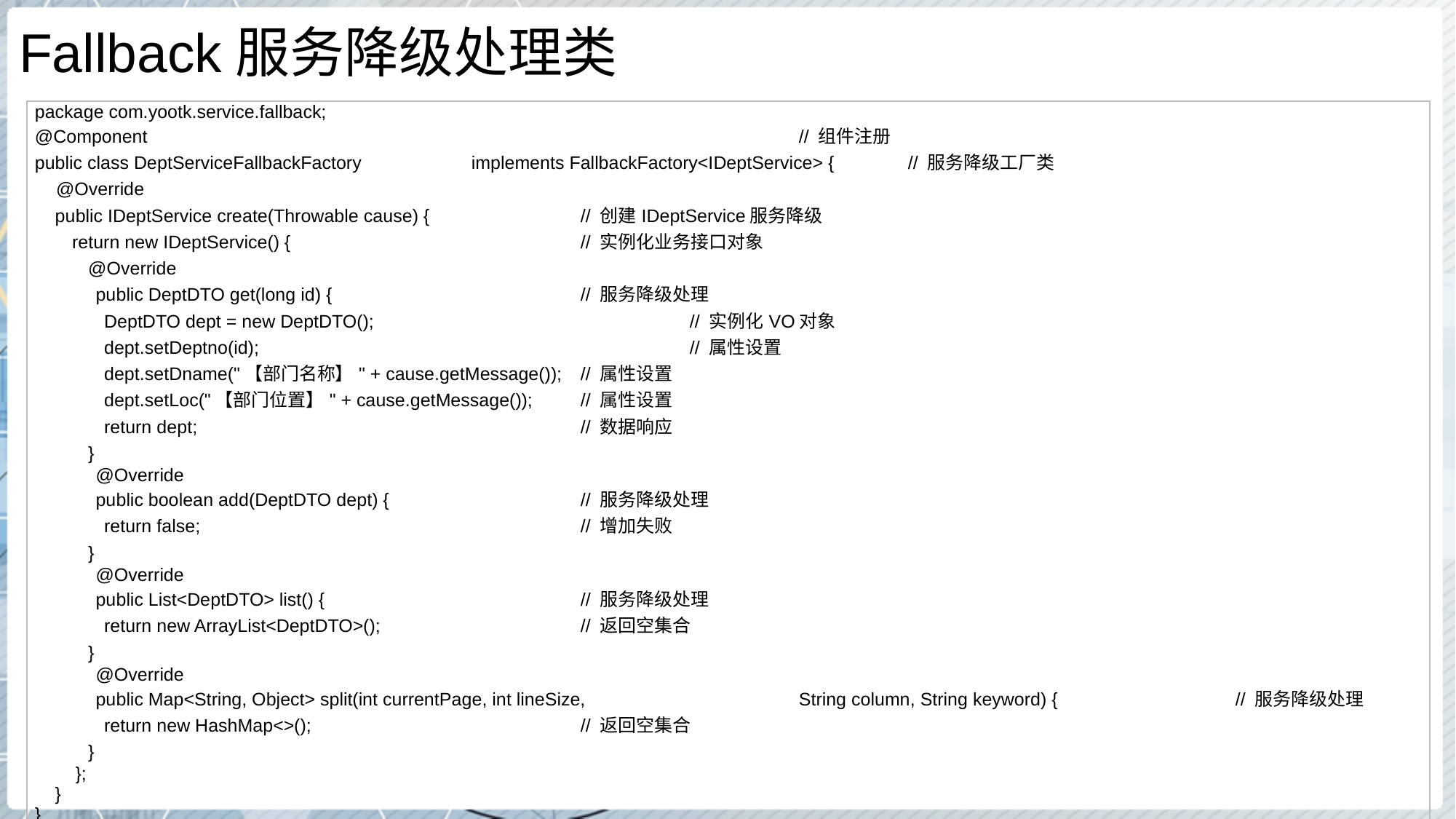

# Fallback服务降级处理类
| package com.yootk.service.fallback; @Component // 组件注册 public class DeptServiceFallbackFactory implements FallbackFactory<IDeptService> { // 服务降级工厂类 @Override public IDeptService create(Throwable cause) { // 创建IDeptService服务降级 return new IDeptService() { // 实例化业务接口对象 @Override public DeptDTO get(long id) { // 服务降级处理 DeptDTO dept = new DeptDTO(); // 实例化VO对象 dept.setDeptno(id); // 属性设置 dept.setDname("【部门名称】" + cause.getMessage()); // 属性设置 dept.setLoc("【部门位置】" + cause.getMessage()); // 属性设置 return dept; // 数据响应 } @Override public boolean add(DeptDTO dept) { // 服务降级处理 return false; // 增加失败 } @Override public List<DeptDTO> list() { // 服务降级处理 return new ArrayList<DeptDTO>(); // 返回空集合 } @Override public Map<String, Object> split(int currentPage, int lineSize, String column, String keyword) { // 服务降级处理 return new HashMap<>(); // 返回空集合 } }; } } |
| --- |